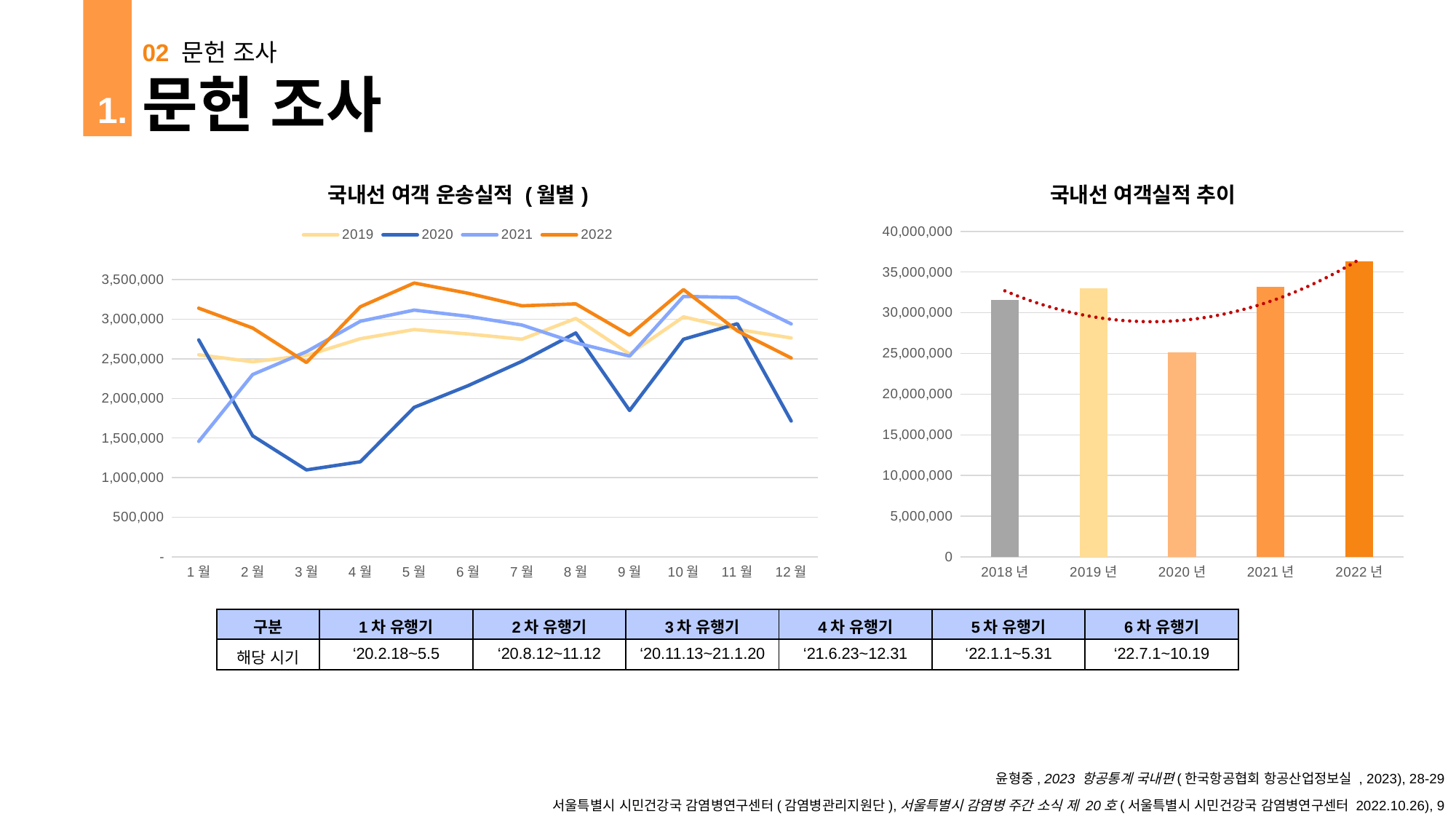

02 문헌 조사
문헌 조사
 1.

### Chart: 국내선 여객실적 추이

| Category | 총합 |
|---|---|
| 2018년 | 31600000.0 |
| 2019년 | 32980968.0 |
| 2020년 | 25164038.0 |
| 2021년 | 33146646.0 |
| 2022년 | 36328296.0 |

### Chart: 국내선 여객 운송실적 (월별)

| Category | 2019 | 2020 | 2021 | 2022 |
|---|---|---|---|---|
| 1월 | 2551617.0 | 2739418.0 | 1457652.0 | 3139482.0 |
| 2월 | 2463130.0 | 1529064.0 | 2301365.0 | 2889784.0 |
| 3월 | 2542337.0 | 1097897.0 | 2590599.0 | 2453974.0 |
| 4월 | 2753960.0 | 1200660.0 | 2975030.0 | 3158034.0 |
| 5월 | 2870041.0 | 1887474.0 | 3115255.0 | 3457151.0 |
| 6월 | 2814523.0 | 2161147.0 | 3037489.0 | 3328076.0 |
| 7월 | 2748034.0 | 2468535.0 | 2926947.0 | 3169735.0 |
| 8월 | 3010227.0 | 2826597.0 | 2702878.0 | 3194385.0 |
| 9월 | 2560657.0 | 1847900.0 | 2534904.0 | 2799169.0 |
| 10월 | 3030454.0 | 2747342.0 | 3287846.0 | 3374107.0 |
| 11월 | 2872346.0 | 2943250.0 | 3275168.0 | 2853577.0 |
| 12월 | 2763642.0 | 1714754.0 | 2941513.0 | 2510822.0 |
| 구분 | 1차 유행기 | 2차 유행기 | 3차 유행기 | 4차 유행기 | 5차 유행기 | 6차 유행기 |
| --- | --- | --- | --- | --- | --- | --- |
| 해당 시기 | ‘20.2.18~5.5 | ‘20.8.12~11.12 | ‘20.11.13~21.1.20 | ‘21.6.23~12.31 | ‘22.1.1~5.31 | ‘22.7.1~10.19 |
윤형중, 2023 항공통계 국내편(한국항공협회 항공산업정보실 , 2023), 28-29
서울특별시 시민건강국 감염병연구센터(감염병관리지원단),서울특별시 감염병 주간 소식 제 20호(서울특별시 시민건강국 감염병연구센터 2022.10.26), 9